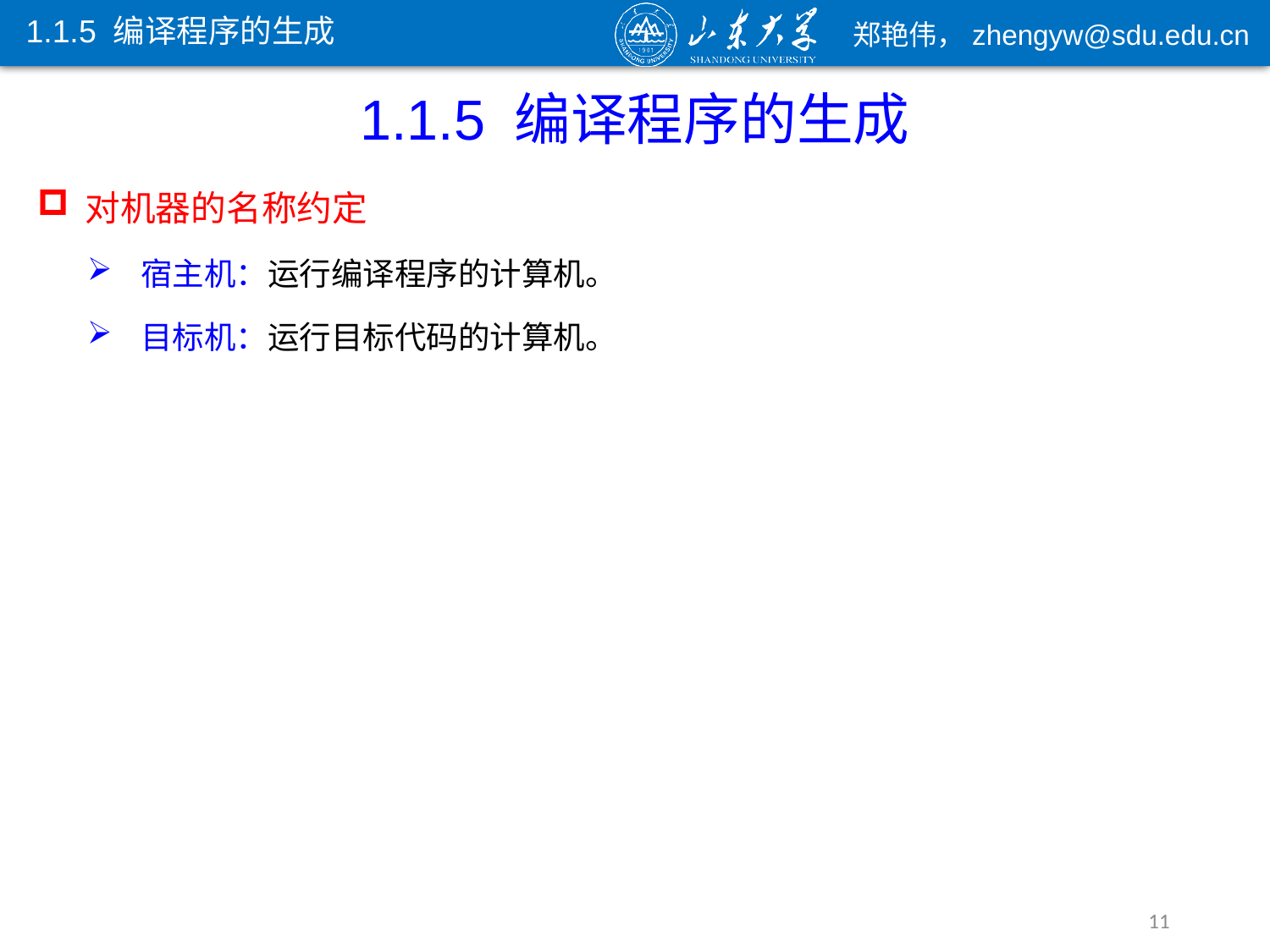

1.1.5 编译程序的生成
1.1.5 编译程序的生成
对机器的名称约定
宿主机：运行编译程序的计算机。
目标机：运行目标代码的计算机。
11